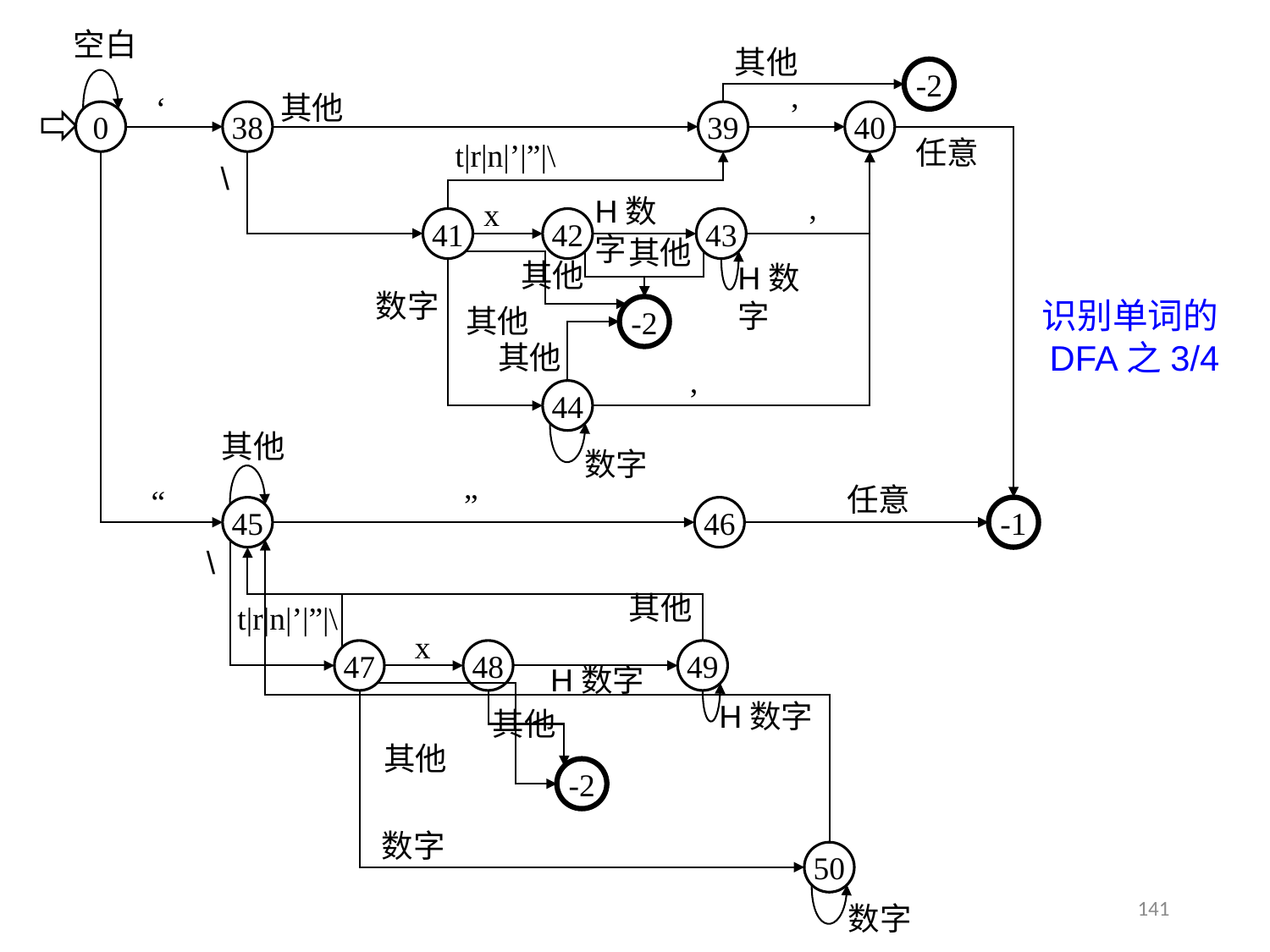

3.4.3 识别单词的DFA
空白
其他
-2
‘
其他
’
0
38
39
40

任意
t|r|n|’|”|\
\
H数字
x
’
41
42
43
其他
其他
H数字
数字
其他
-2
其他
’
44
其他
数字
任意
“
”
45
46
-1
\
其他
t|r|n|’|”|\
x
47
48
49
H数字
H数字
其他
其他
-2
数字
50
数字
识别单词的DFA之3/4
141